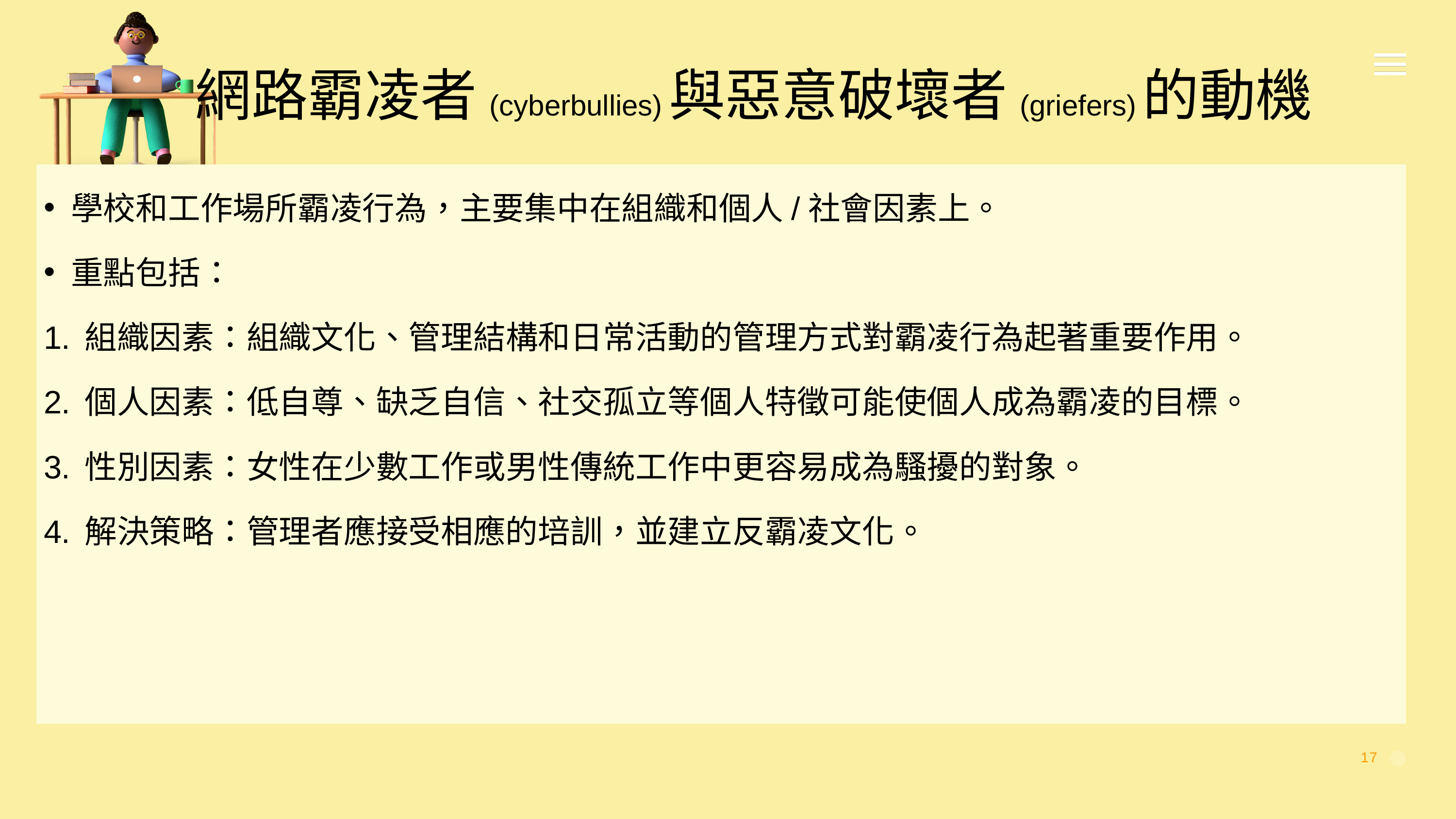

# 網路霸凌者(cyberbullies)與惡意破壞者(griefers)的動機

學校和工作場所霸凌行為，主要集中在組織和個人/社會因素上。
重點包括：
組織因素：組織文化、管理結構和日常活動的管理方式對霸凌行為起著重要作用。
個人因素：低自尊、缺乏自信、社交孤立等個人特徵可能使個人成為霸凌的目標。
性別因素：女性在少數工作或男性傳統工作中更容易成為騷擾的對象。
解決策略：管理者應接受相應的培訓，並建立反霸凌文化。

17